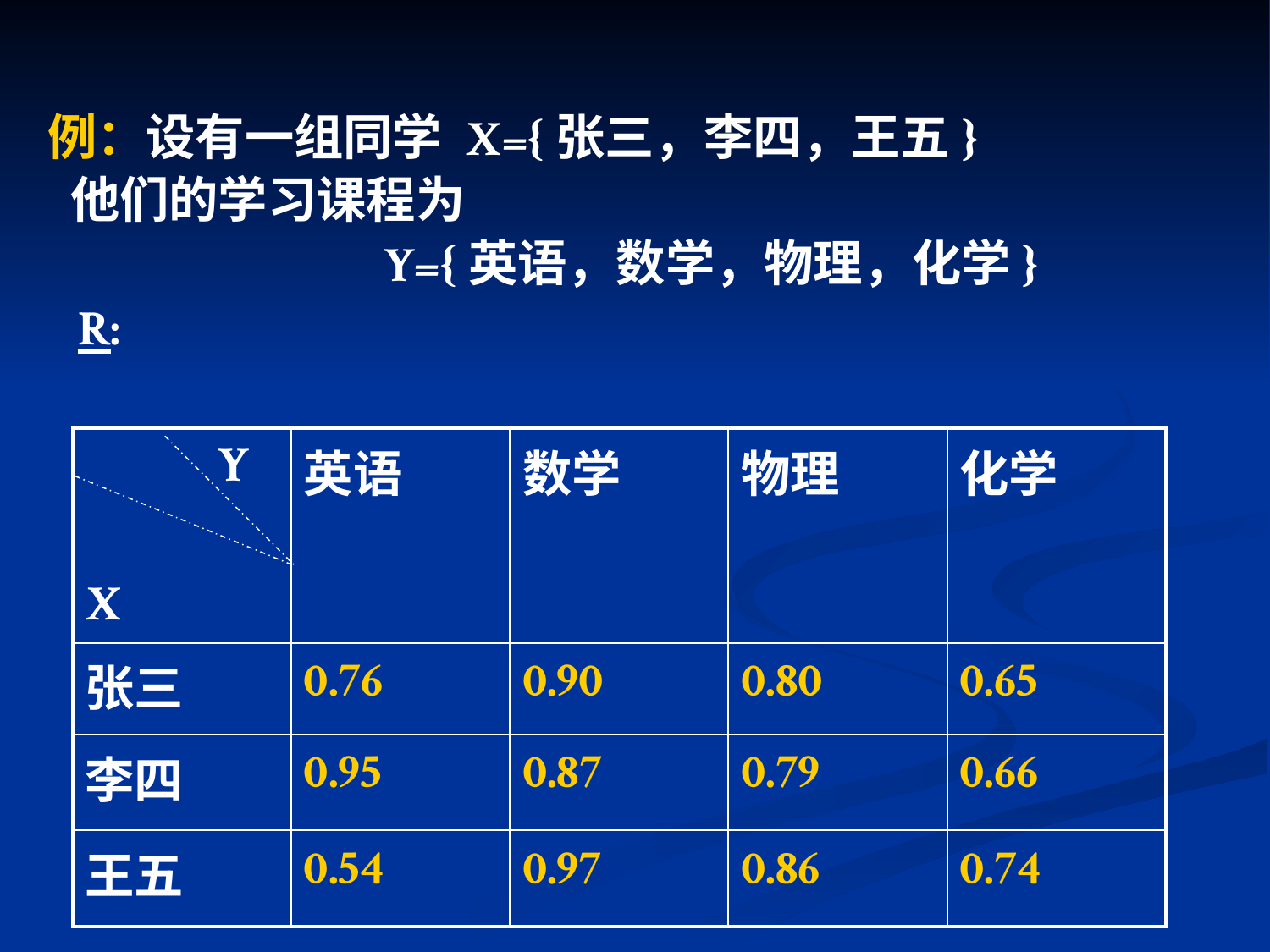

例：设有一组同学 X={张三，李四，王五}
 他们的学习课程为
                                 Y={英语，数学，物理，化学}
   R:
| Y X | 英语 | 数学 | 物理 | 化学 |
| --- | --- | --- | --- | --- |
| 张三 | 0.76 | 0.90 | 0.80 | 0.65 |
| 李四 | 0.95 | 0.87 | 0.79 | 0.66 |
| 王五 | 0.54 | 0.97 | 0.86 | 0.74 |